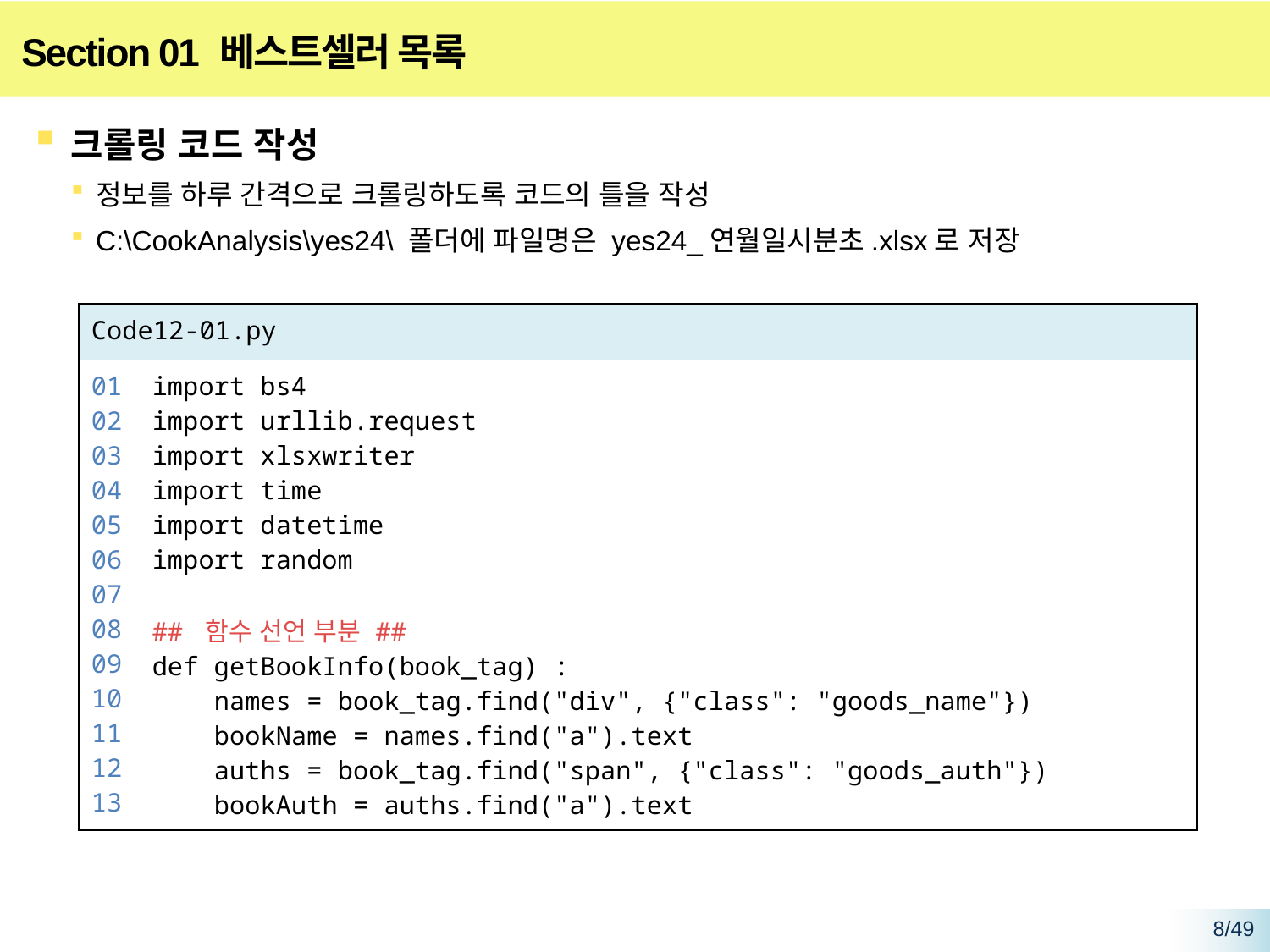

# Section 01 베스트셀러 목록
크롤링 코드 작성
정보를 하루 간격으로 크롤링하도록 코드의 틀을 작성
C:\CookAnalysis\yes24\ 폴더에 파일명은 yes24_연월일시분초.xlsx로 저장
| Code12-01.py |  |
| --- | --- |
| 01 02 03 04 05 06 07 08 09 10 11 12 13 | import bs4 import urllib.request import xlsxwriter import time import datetime import random ## 함수 선언 부분 ## def getBookInfo(book\_tag) : names = book\_tag.find("div", {"class": "goods\_name"}) bookName = names.find("a").text auths = book\_tag.find("span", {"class": "goods\_auth"}) bookAuth = auths.find("a").text |